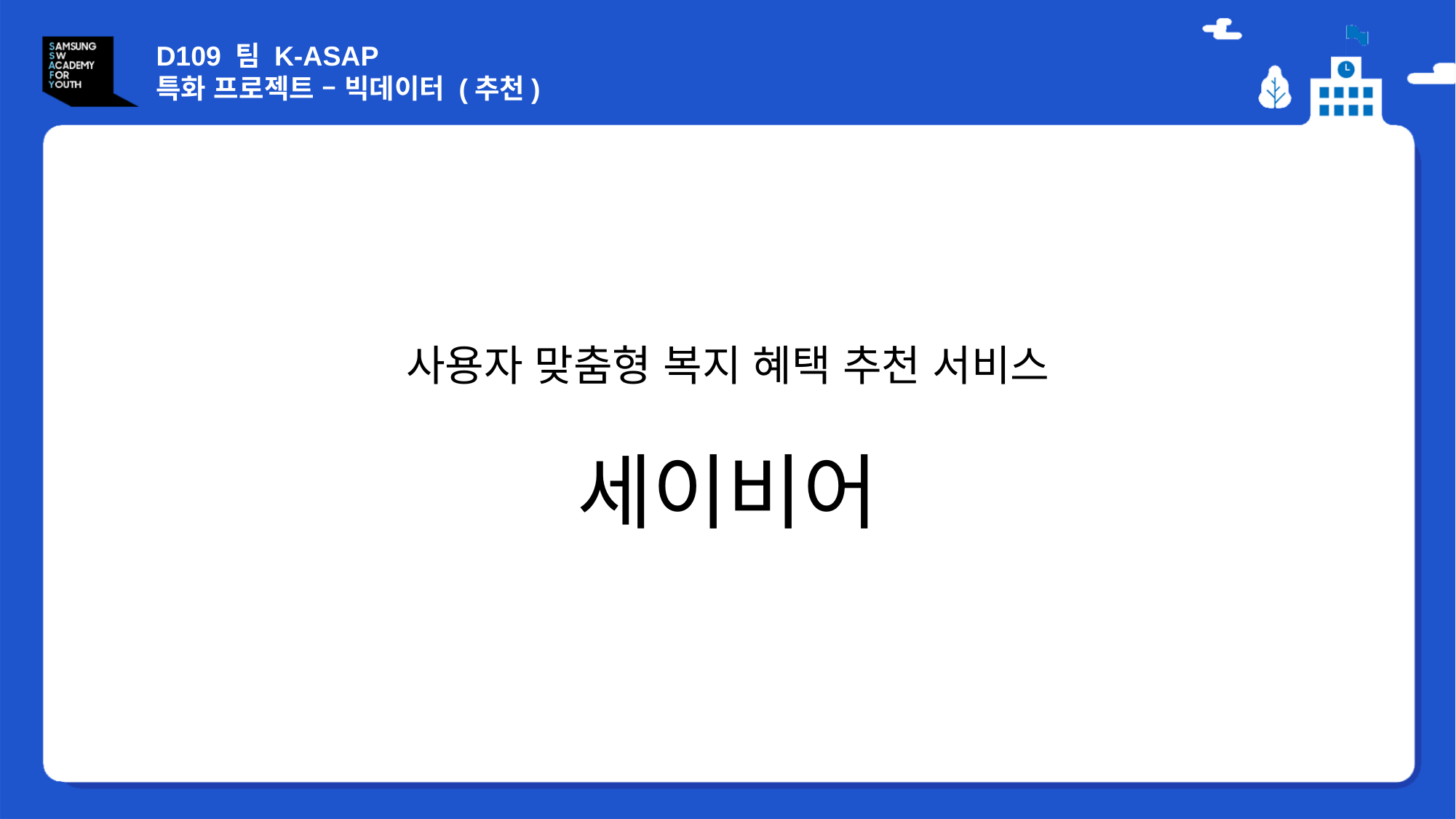

D109 팀 K-ASAP
특화 프로젝트 – 빅데이터 (추천)
사용자 맞춤형 복지 혜택 추천 서비스

세이비어